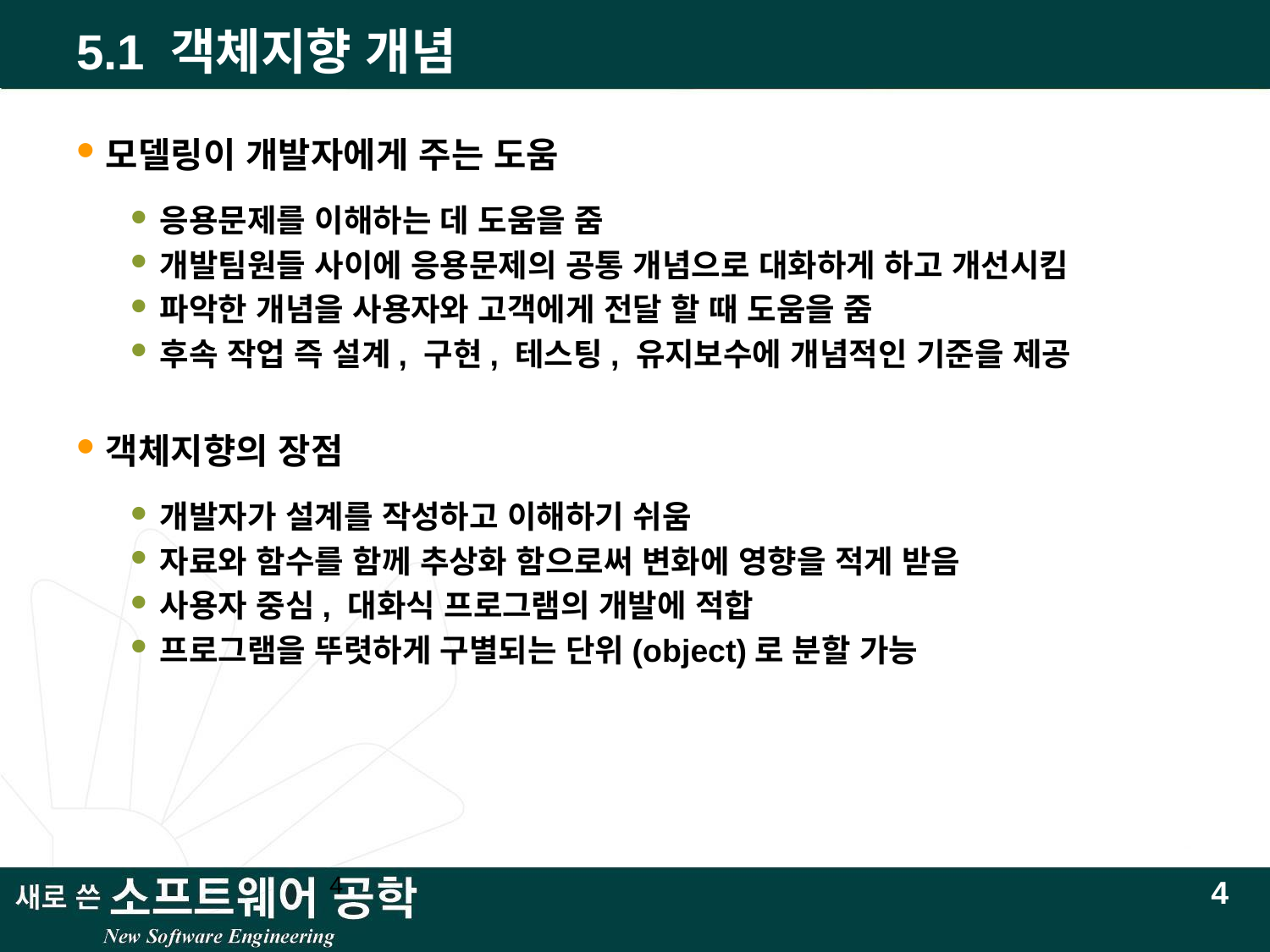

# 5.1 객체지향 개념
모델링이 개발자에게 주는 도움

응용문제를 이해하는 데 도움을 줌
개발팀원들 사이에 응용문제의 공통 개념으로 대화하게 하고 개선시킴
파악한 개념을 사용자와 고객에게 전달 할 때 도움을 줌
후속 작업 즉 설계, 구현, 테스팅, 유지보수에 개념적인 기준을 제공

객체지향의 장점

개발자가 설계를 작성하고 이해하기 쉬움
자료와 함수를 함께 추상화 함으로써 변화에 영향을 적게 받음
사용자 중심, 대화식 프로그램의 개발에 적합
프로그램을 뚜렷하게 구별되는 단위(object)로 분할 가능

4